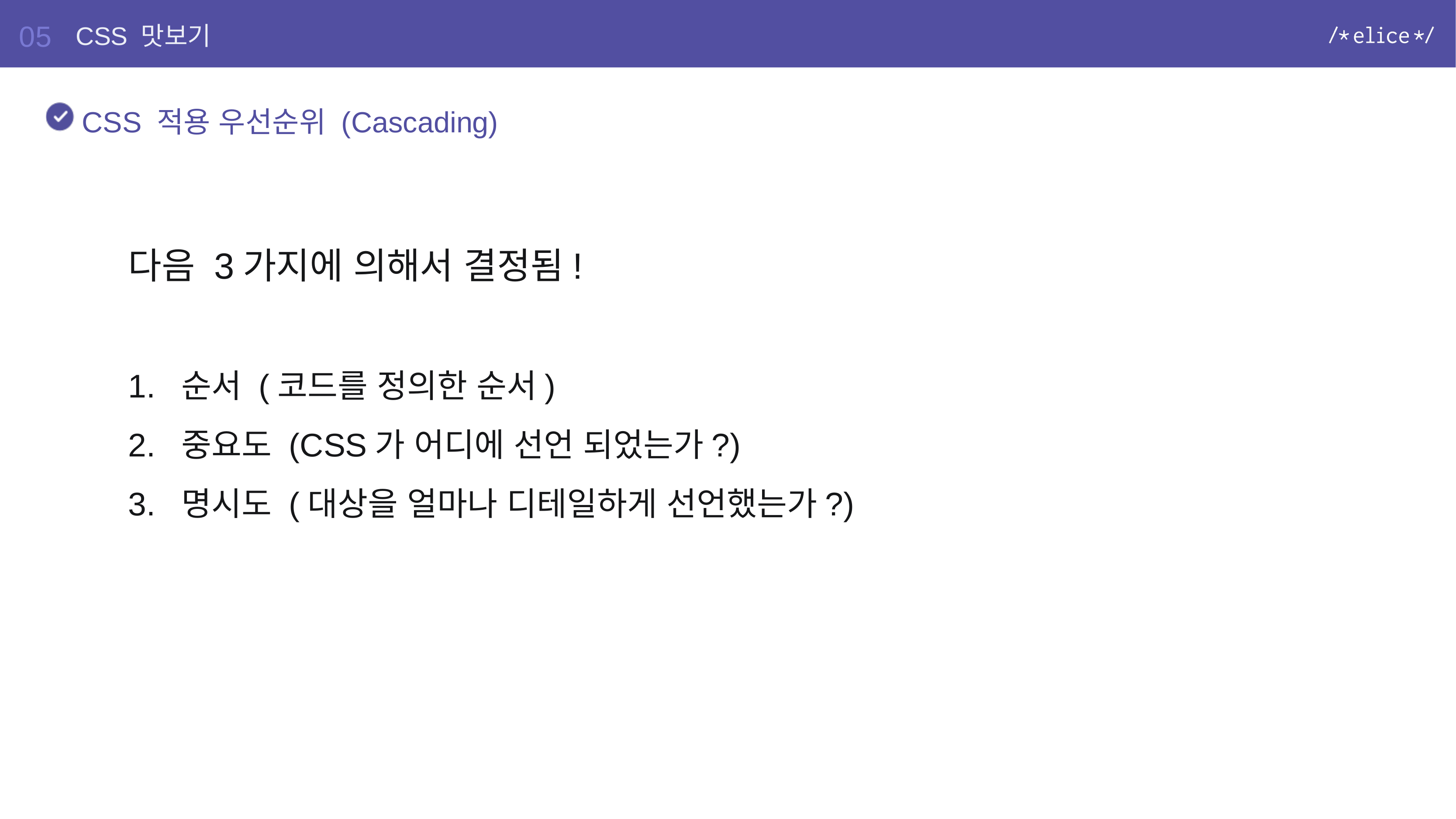

05
CSS 맛보기
CSS 적용 우선순위 (Cascading)
다음 3가지에 의해서 결정됨!

순서 (코드를 정의한 순서)
중요도 (CSS가 어디에 선언 되었는가?)
명시도 (대상을 얼마나 디테일하게 선언했는가?)